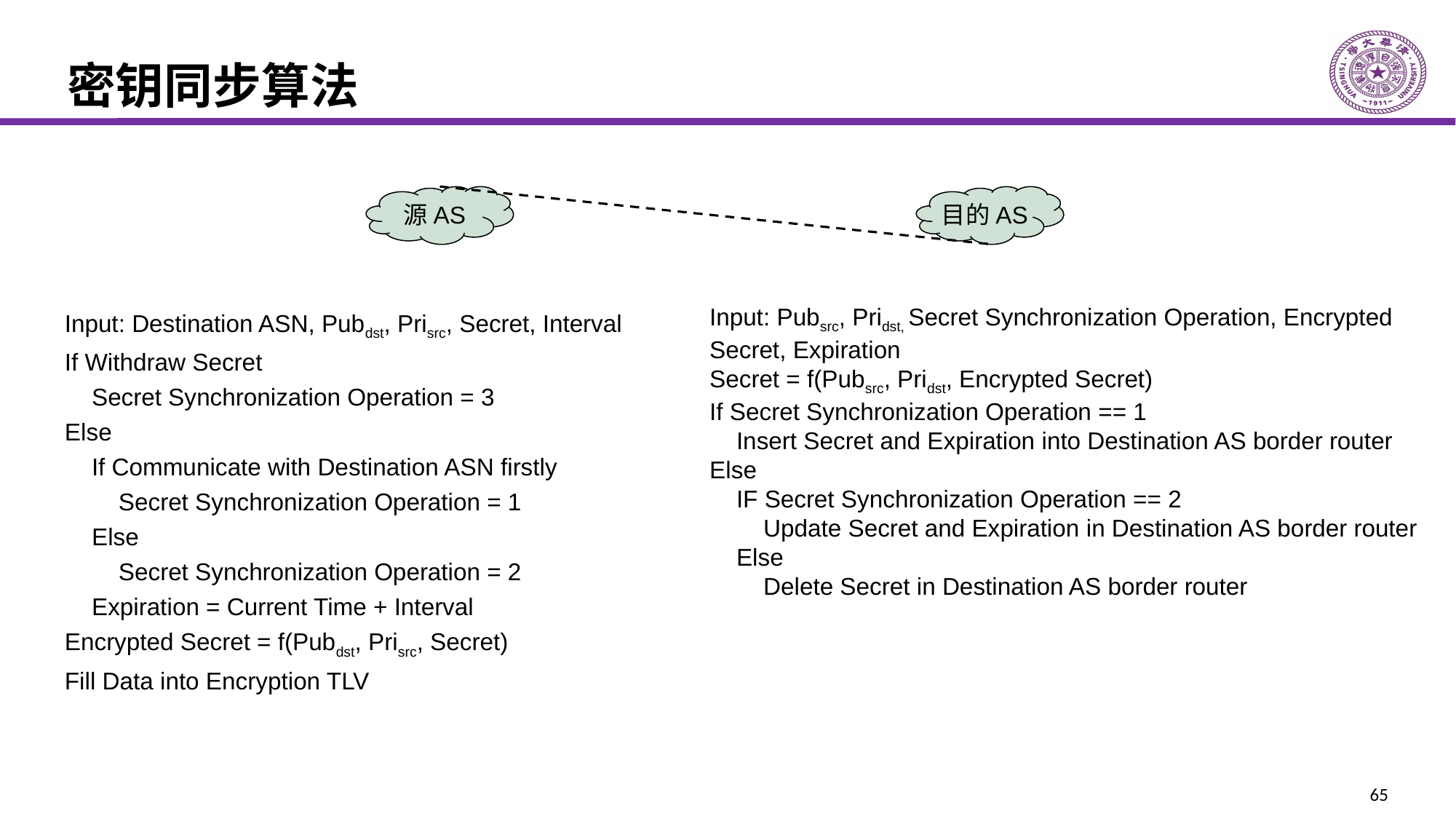

# 密钥同步算法
源AS
目的AS
Input: Destination ASN, Pubdst, Prisrc, Secret, Interval
If Withdraw Secret
    Secret Synchronization Operation = 3
Else
    If Communicate with Destination ASN firstly
        Secret Synchronization Operation = 1
    Else
        Secret Synchronization Operation = 2
    Expiration = Current Time + Interval
Encrypted Secret = f(Pubdst, Prisrc, Secret)
Fill Data into Encryption TLV
Input: Pubsrc, Pridst, Secret Synchronization Operation, Encrypted
Secret, Expiration
Secret = f(Pubsrc, Pridst, Encrypted Secret)
If Secret Synchronization Operation == 1
    Insert Secret and Expiration into Destination AS border router
Else
    IF Secret Synchronization Operation == 2
        Update Secret and Expiration in Destination AS border router
    Else
        Delete Secret in Destination AS border router